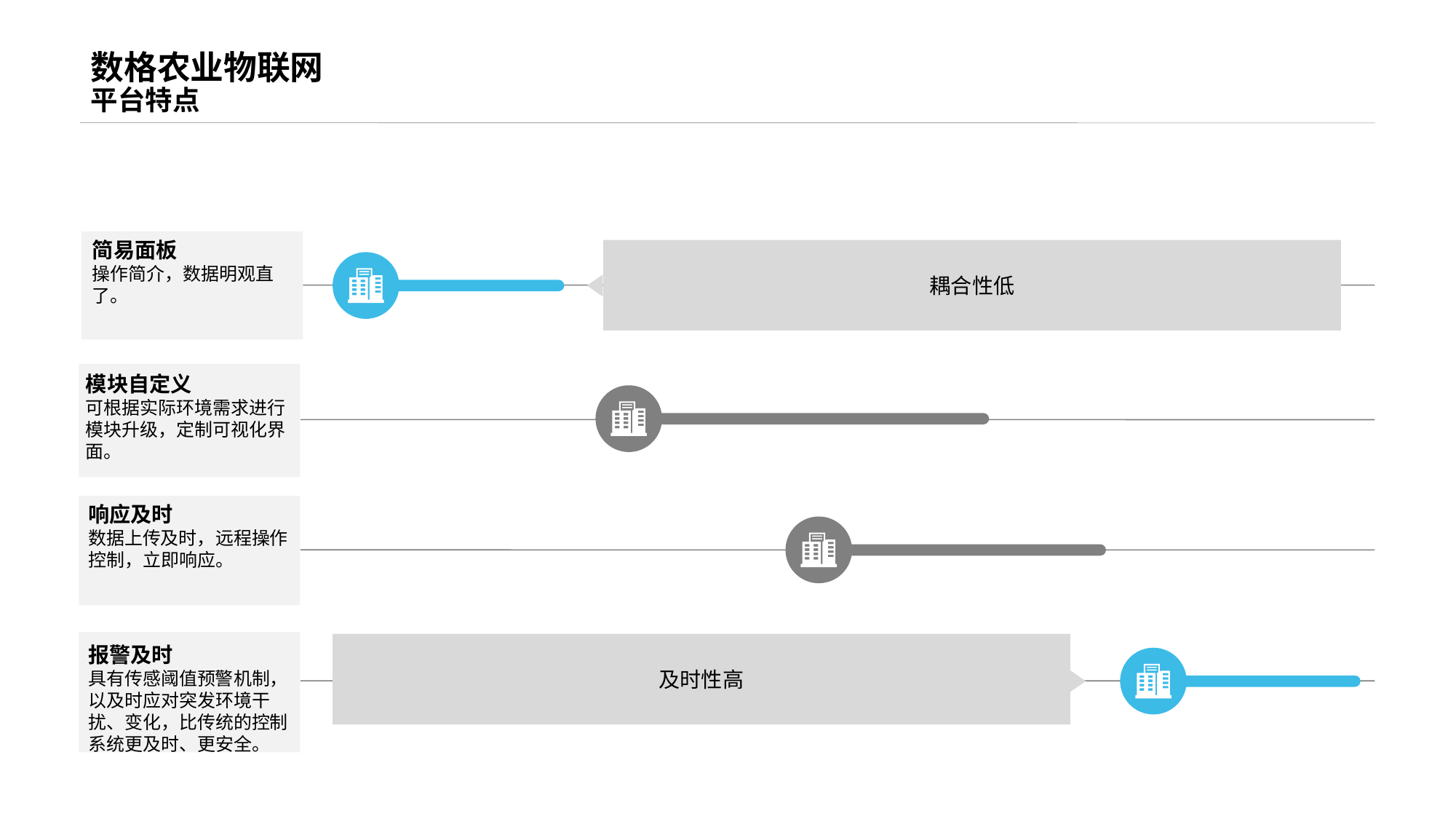

数格农业物联网
平台特点

简易面板
操作简介，数据明观直了。

耦合性低

模块自定义
可根据实际环境需求进行模块升级，定制可视化界面。

响应及时
数据上传及时，远程操作控制，立即响应。

及时性高

报警及时
具有传感阈值预警机制，以及时应对突发环境干扰、变化，比传统的控制系统更及时、更安全。